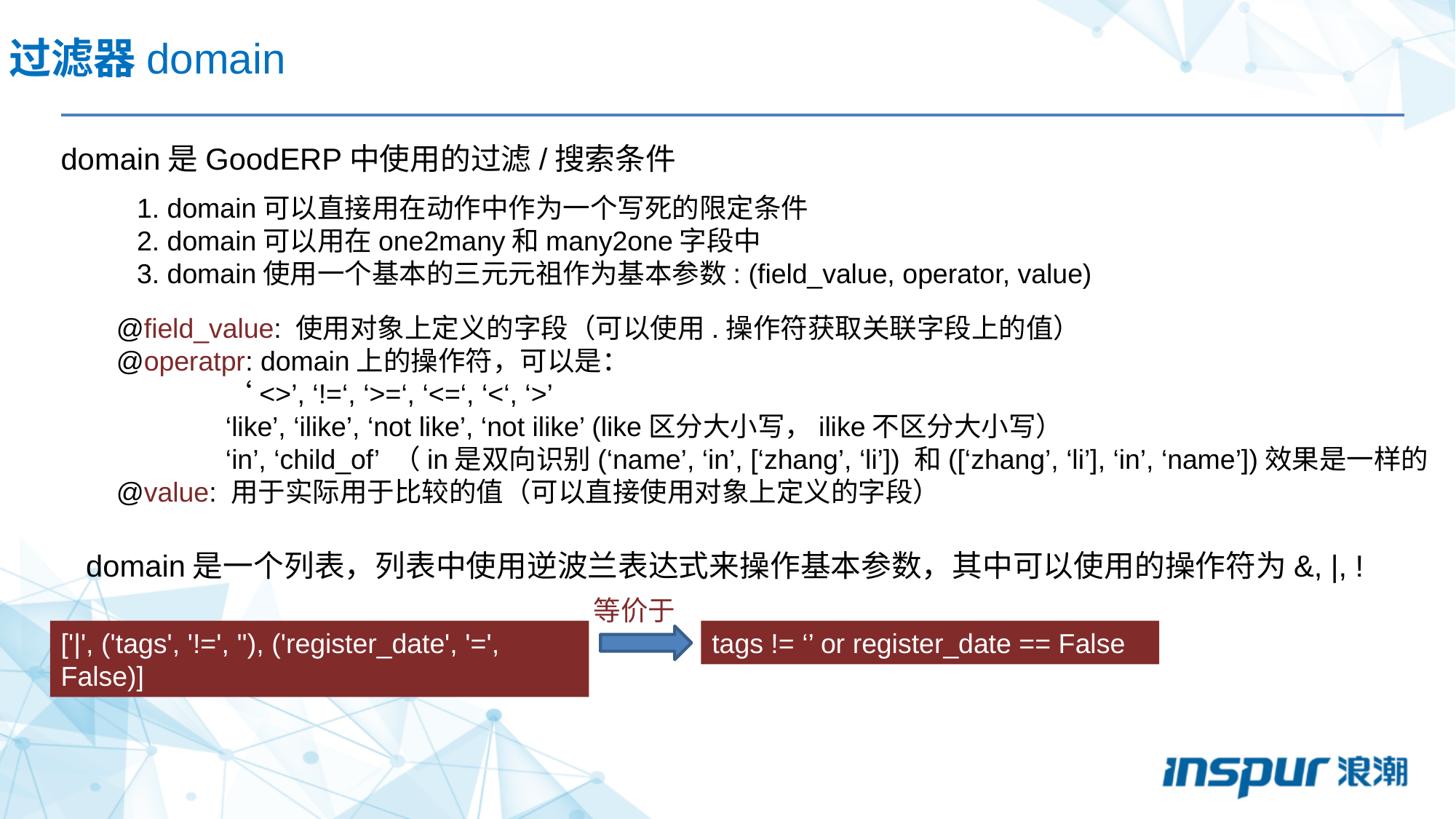

过滤器domain
domain是GoodERP中使用的过滤/搜索条件
1. domain可以直接用在动作中作为一个写死的限定条件
2. domain可以用在one2many和many2one字段中
3. domain使用一个基本的三元元祖作为基本参数: (field_value, operator, value)
@field_value: 使用对象上定义的字段（可以使用.操作符获取关联字段上的值）
@operatpr: domain上的操作符，可以是：
	‘<>’, ‘!=‘, ‘>=‘, ‘<=‘, ‘<‘, ‘>’
	‘like’, ‘ilike’, ‘not like’, ‘not ilike’ (like区分大小写，ilike不区分大小写）
	‘in’, ‘child_of’ （in是双向识别(‘name’, ‘in’, [‘zhang’, ‘li’]) 和([‘zhang’, ‘li’], ‘in’, ‘name’])效果是一样的
@value: 用于实际用于比较的值（可以直接使用对象上定义的字段）
domain是一个列表，列表中使用逆波兰表达式来操作基本参数，其中可以使用的操作符为&, |, !
等价于
['|', ('tags', '!=', ''), ('register_date', '=', False)]
tags != ‘’ or register_date == False